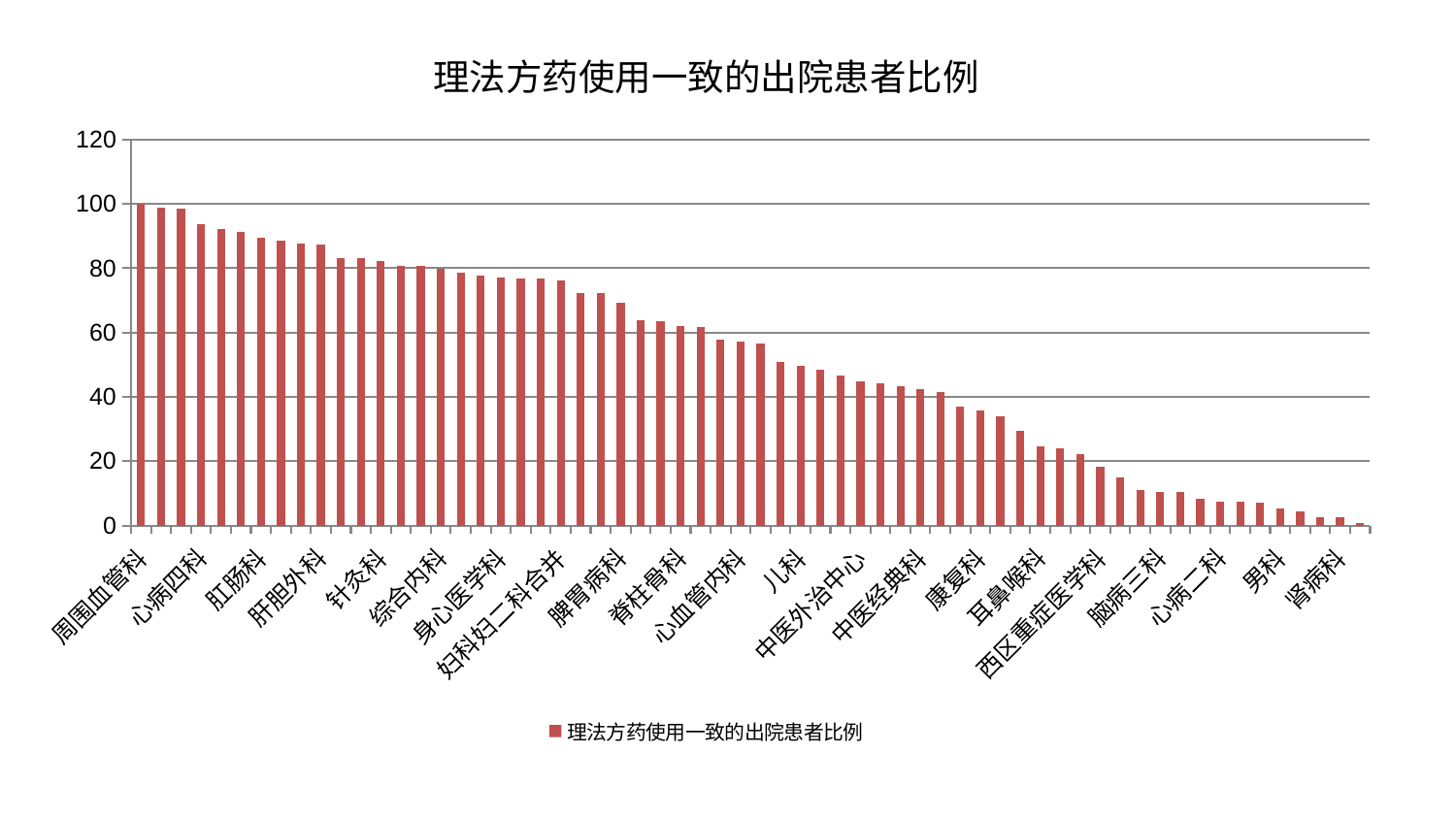

### Chart: 理法方药使用一致的出院患者比例

| Category | 理法方药使用一致的出院患者比例 |
|---|---|
| 周围血管科 | 100.00000000000001 |
| 脾胃科消化科合并 | 98.71492371052807 |
| 脑病一科 | 98.64407851227935 |
| 心病四科 | 93.77936581034174 |
| 东区重症医学科 | 92.15127522185273 |
| 心病一科 | 91.42668613838741 |
| 肛肠科 | 89.57664501148673 |
| 产科 | 88.59943889750905 |
| 妇科 | 87.75785455333816 |
| 肝胆外科 | 87.27695322833334 |
| 显微骨科 | 83.19137701969724 |
| 风湿病科 | 83.07948013044343 |
| 针灸科 | 82.11050682076221 |
| 口腔科 | 80.71629494292844 |
| 骨科 | 80.62537687454132 |
| 综合内科 | 79.7156938903329 |
| 脑病二科 | 78.67322721553711 |
| 微创骨科 | 77.6856896976059 |
| 身心医学科 | 76.99866153547464 |
| 乳腺甲状腺外科 | 76.84718152957431 |
| 普通外科 | 76.7183772369393 |
| 妇科妇二科合并 | 76.09724999680313 |
| 小儿骨科 | 72.32397885796883 |
| 关节骨科 | 72.21618429264986 |
| 脾胃病科 | 69.19831627299732 |
| 重症医学科 | 63.967335353894555 |
| 神经内科 | 63.54513816273631 |
| 脊柱骨科 | 61.9358935269486 |
| 消化内科 | 61.79922042087526 |
| 眼科 | 57.80350488171156 |
| 心血管内科 | 57.0626719451372 |
| 内分泌科 | 56.64190596391613 |
| 肾脏内科 | 50.83032917224498 |
| 儿科 | 49.746826672290396 |
| 创伤骨科 | 48.51712267862092 |
| 推拿科 | 46.54425059655409 |
| 中医外治中心 | 44.85613229832586 |
| 东区肾病科 | 44.055780639320254 |
| 神经外科 | 43.24061268609619 |
| 中医经典科 | 42.27966400499278 |
| 皮肤科 | 41.43321381810283 |
| 小儿推拿科 | 36.9668220642781 |
| 康复科 | 35.81151978436005 |
| 治未病中心 | 33.969074561769126 |
| 老年医学科 | 29.33286359996027 |
| 耳鼻喉科 | 24.66059512945025 |
| 呼吸内科 | 23.996944886868697 |
| 肝病科 | 22.210203664588853 |
| 西区重症医学科 | 18.203236698133175 |
| 肿瘤内科 | 15.034750834646667 |
| 运动损伤骨科 | 10.883290499446181 |
| 脑病三科 | 10.411469784148858 |
| 血液科 | 10.358721544222822 |
| 泌尿外科 | 8.26947475096229 |
| 心病二科 | 7.535045008623715 |
| 心病三科 | 7.262260325993746 |
| 胸外科 | 7.0432609033929054 |
| 男科 | 5.251889252716348 |
| 妇二科 | 4.315265096117435 |
| 美容皮肤科 | 2.6361579445920165 |
| 肾病科 | 2.4706105681233255 |
| 医院 | 0.8581806960948453 |
38